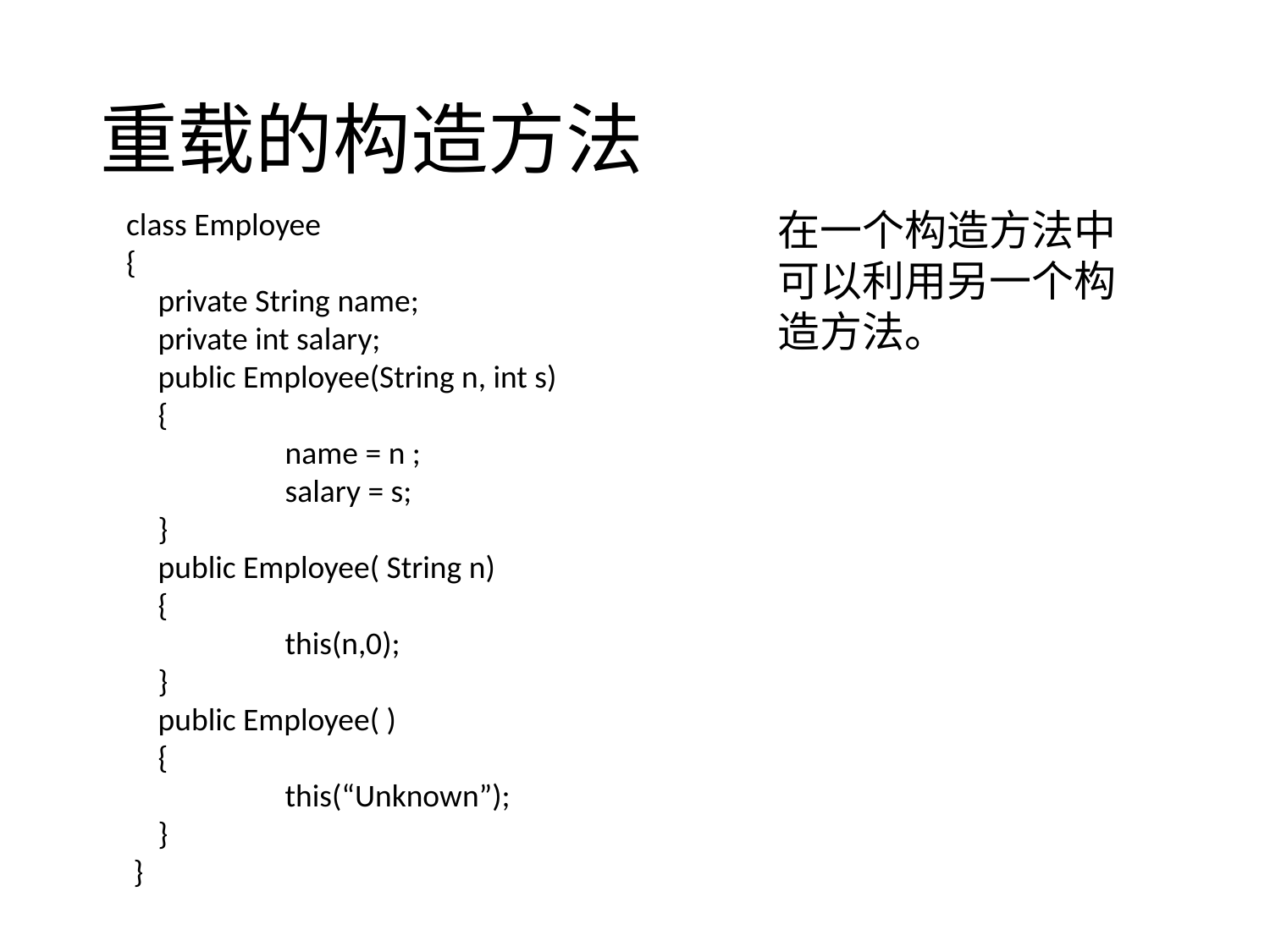

# 重载的构造方法
class Employee
{
	private String name;
	private int salary;
	public Employee(String n, int s)
	{
		name = n ;
		salary = s;
	}
	public Employee( String n)
	{
		this(n,0);
	}
	public Employee( )
	{
		this(“Unknown”);
	}
 }
在一个构造方法中可以利用另一个构造方法。